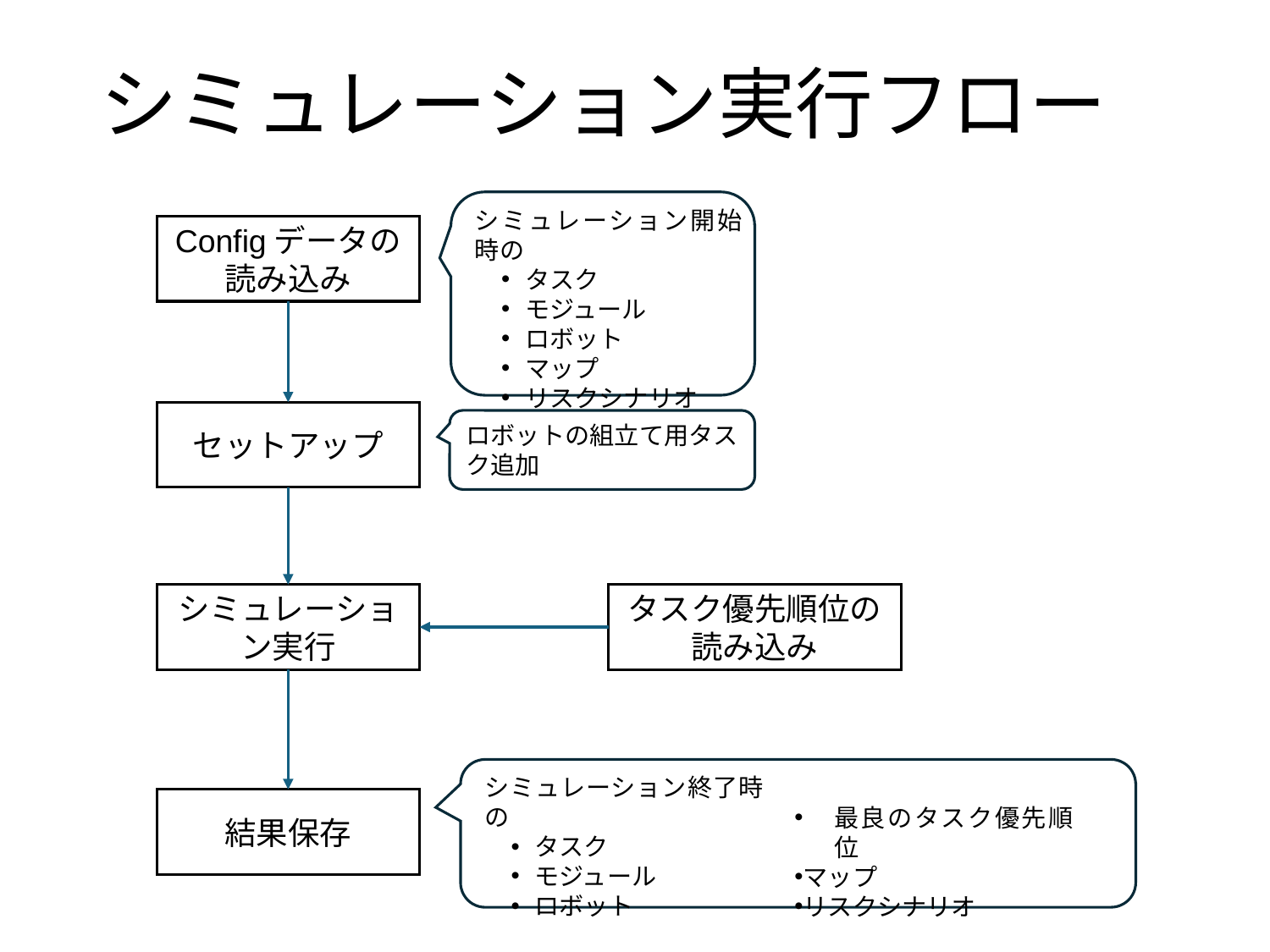

シミュレーション実行フロー

シミュレーション開始時の
タスク
モジュール
ロボット
マップ
リスクシナリオ
Configデータの
読み込み

セットアップ
ロボットの組立て用タスク追加
シミュレーション実行
タスク優先順位の
読み込み

シミュレーション終了時の
タスク
モジュール
ロボット
結果保存
最良のタスク優先順位
マップ
リスクシナリオ